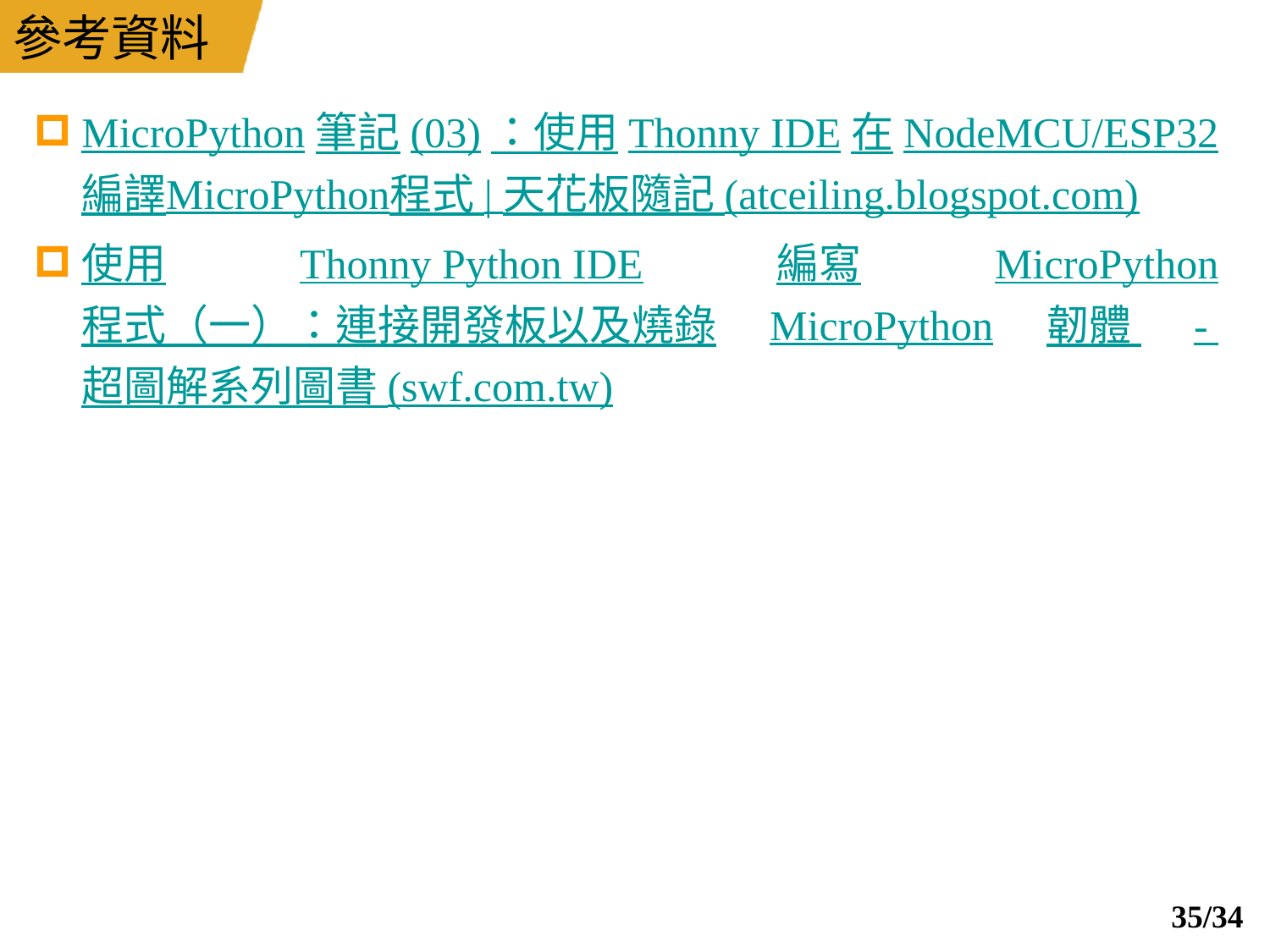

# 參考資料
MicroPython筆記(03)：使用Thonny IDE在NodeMCU/ESP32編譯MicroPython程式 | 天花板隨記 (atceiling.blogspot.com)
使用Thonny Python IDE編寫MicroPython程式（一）：連接開發板以及燒錄MicroPython韌體 - 超圖解系列圖書 (swf.com.tw)

35/34